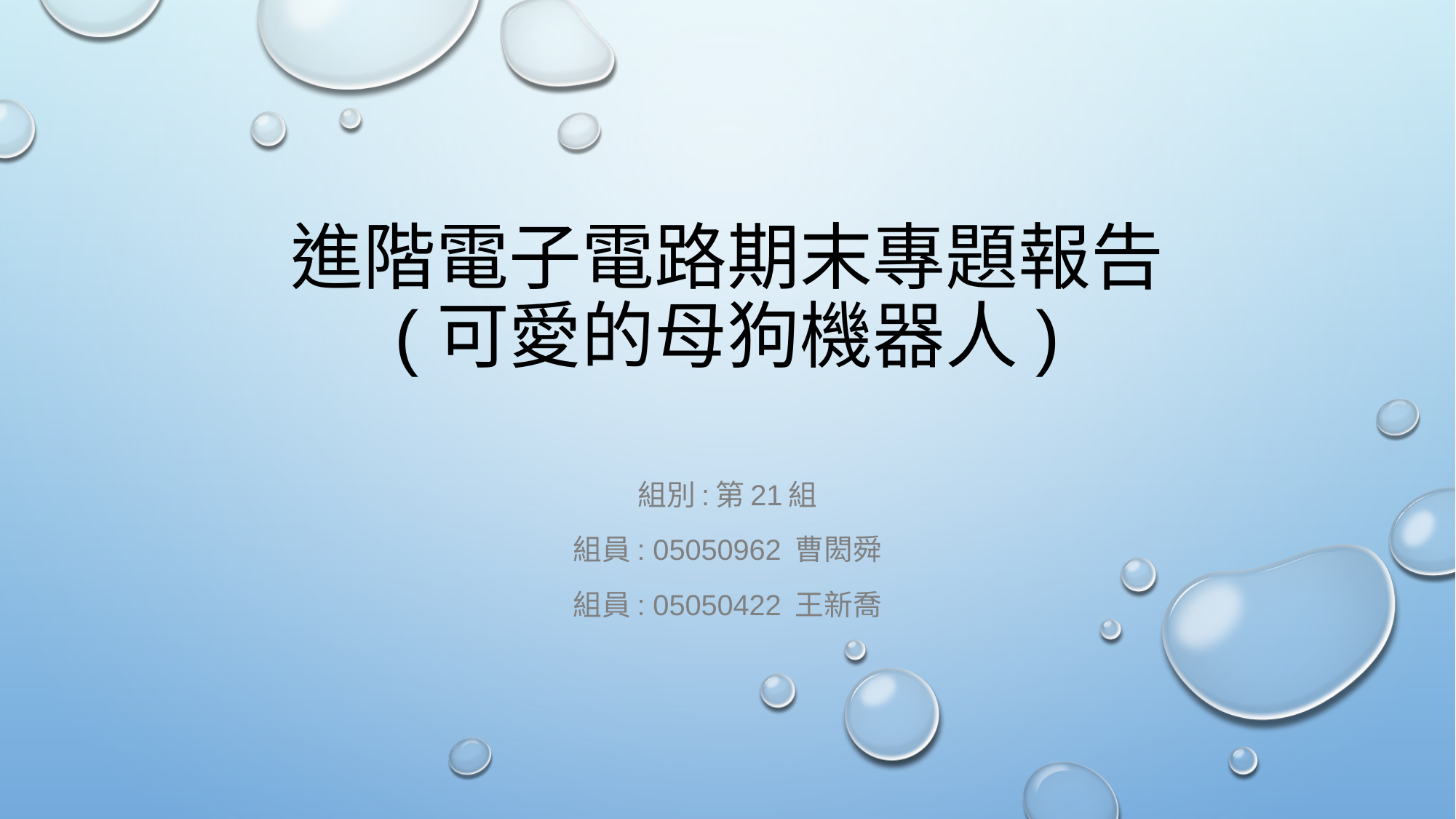

# 進階電子電路期末專題報告 (可愛的母狗機器人)
組別:第21組
組員: 05050962 曹閎舜
組員: 05050422 王新喬